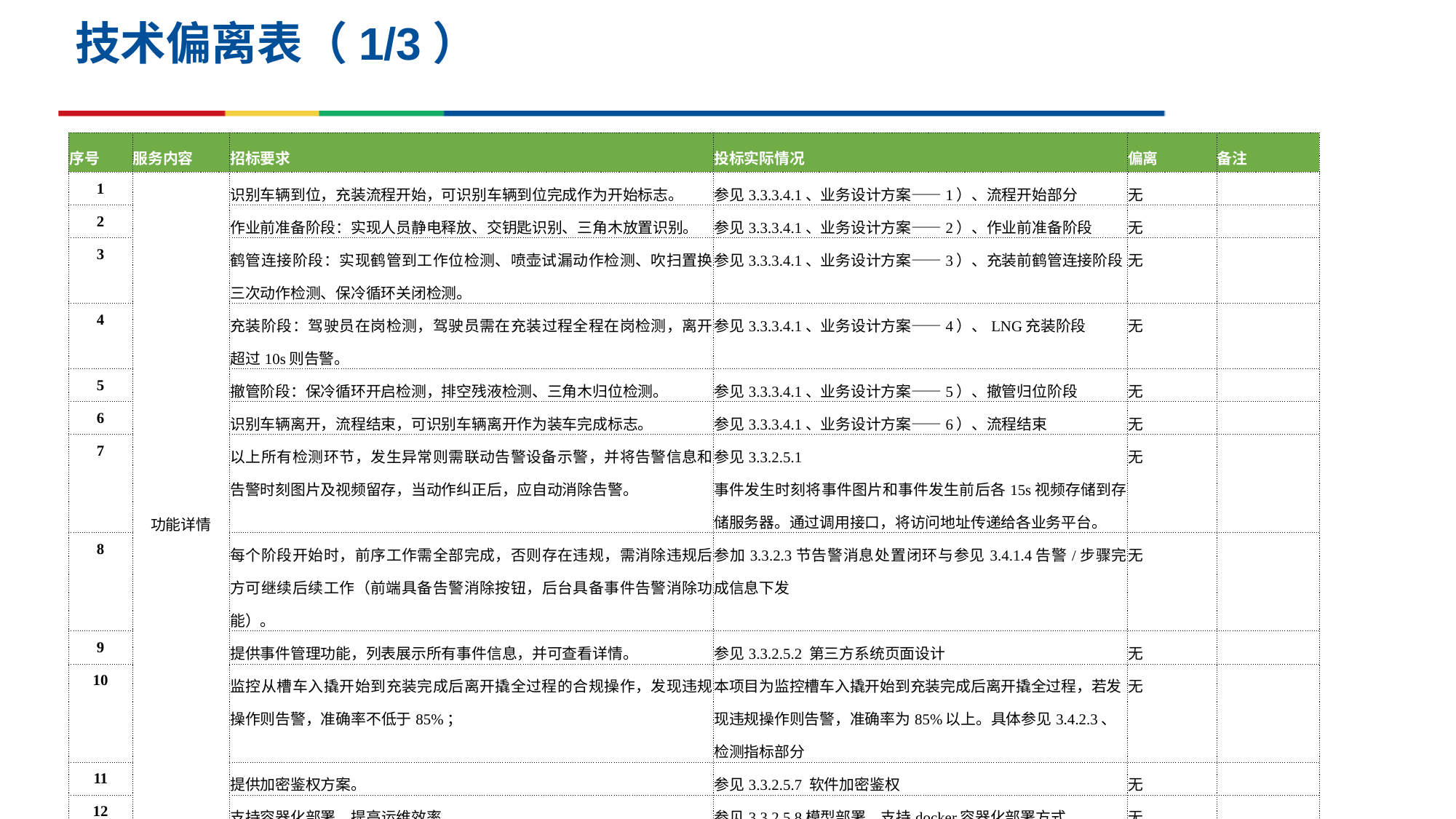

# 技术偏离表（1/3）
| 序号 | 服务内容 | 招标要求 | 投标实际情况 | 偏离 | 备注 |
| --- | --- | --- | --- | --- | --- |
| 1 | 功能详情 | 识别车辆到位，充装流程开始，可识别车辆到位完成作为开始标志。 | 参见3.3.3.4.1、业务设计方案——1）、流程开始部分 | 无 |  |
| 2 |  | 作业前准备阶段：实现人员静电释放、交钥匙识别、三角木放置识别。 | 参见3.3.3.4.1、业务设计方案——2）、作业前准备阶段 | 无 |  |
| 3 |  | 鹤管连接阶段：实现鹤管到工作位检测、喷壶试漏动作检测、吹扫置换三次动作检测、保冷循环关闭检测。 | 参见3.3.3.4.1、业务设计方案——3）、充装前鹤管连接阶段 | 无 |  |
| 4 |  | 充装阶段：驾驶员在岗检测，驾驶员需在充装过程全程在岗检测，离开超过10s则告警。 | 参见3.3.3.4.1、业务设计方案——4）、LNG充装阶段 | 无 |  |
| 5 |  | 撤管阶段：保冷循环开启检测，排空残液检测、三角木归位检测。 | 参见3.3.3.4.1、业务设计方案——5）、撤管归位阶段 | 无 |  |
| 6 |  | 识别车辆离开，流程结束，可识别车辆离开作为装车完成标志。 | 参见3.3.3.4.1、业务设计方案——6）、流程结束 | 无 |  |
| 7 |  | 以上所有检测环节，发生异常则需联动告警设备示警，并将告警信息和告警时刻图片及视频留存，当动作纠正后，应自动消除告警。 | 参见3.3.2.5.1 事件发生时刻将事件图片和事件发生前后各15s视频存储到存储服务器。通过调用接口，将访问地址传递给各业务平台。 | 无 |  |
| 8 |  | 每个阶段开始时，前序工作需全部完成，否则存在违规，需消除违规后方可继续后续工作（前端具备告警消除按钮，后台具备事件告警消除功能）。 | 参加3.3.2.3节告警消息处置闭环与参见3.4.1.4告警/步骤完成信息下发 | 无 |  |
| 9 |  | 提供事件管理功能，列表展示所有事件信息，并可查看详情。 | 参见3.3.2.5.2 第三方系统页面设计 | 无 |  |
| 10 |  | 监控从槽车入撬开始到充装完成后离开撬全过程的合规操作，发现违规操作则告警，准确率不低于85%； | 本项目为监控槽车入撬开始到充装完成后离开撬全过程，若发现违规操作则告警，准确率为85%以上。具体参见3.4.2.3、检测指标部分 | 无 |  |
| 11 |  | 提供加密鉴权方案。 | 参见3.3.2.5.7 软件加密鉴权 | 无 |  |
| 12 |  | 支持容器化部署，提高运维效率。 | 参见3.3.2.5.8模型部署，支持docker容器化部署方式 | 无 |  |